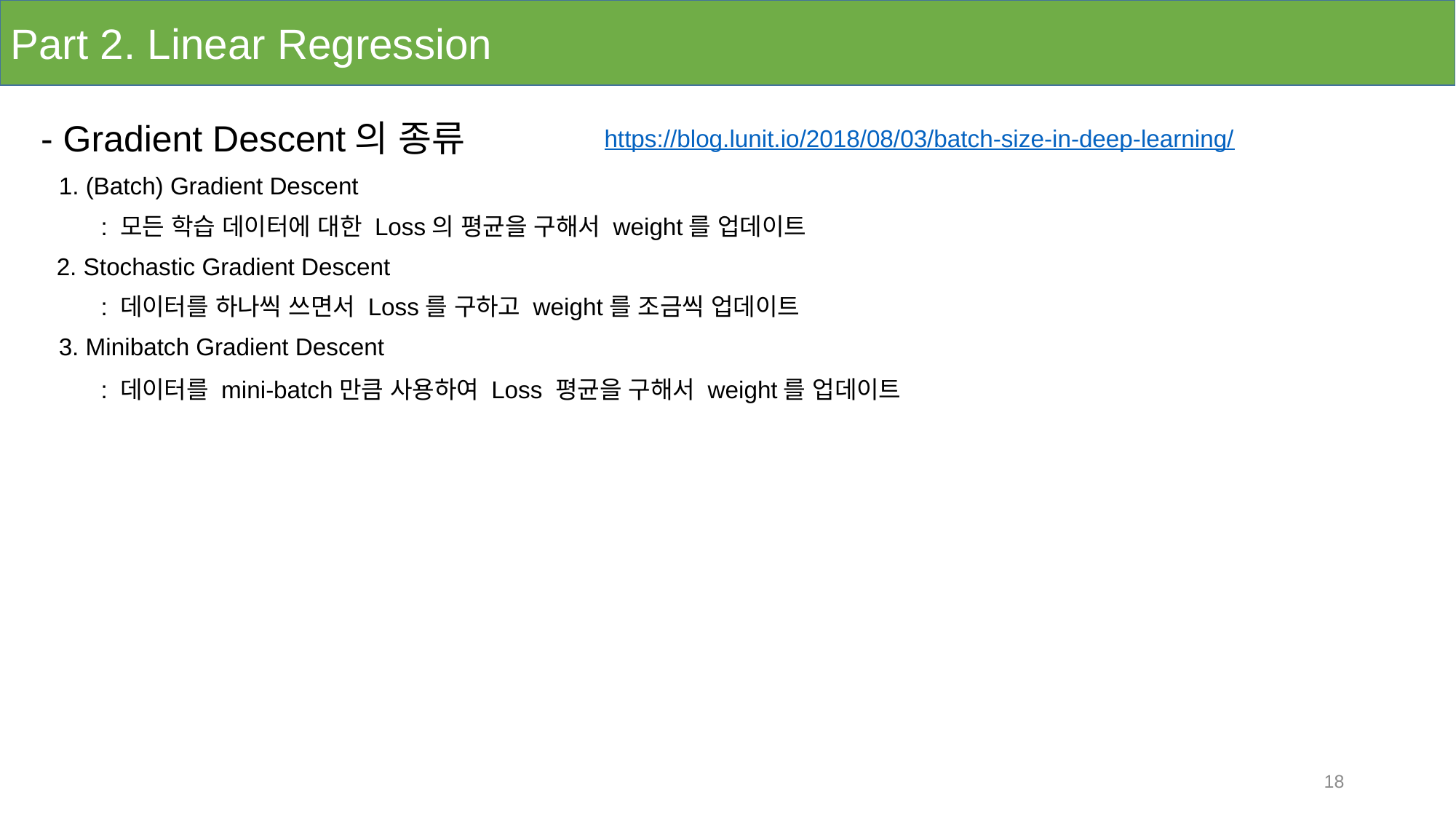

Part 2. Linear Regression
- Gradient Descent의 종류
https://blog.lunit.io/2018/08/03/batch-size-in-deep-learning/
1. (Batch) Gradient Descent
: 모든 학습 데이터에 대한 Loss의 평균을 구해서 weight를 업데이트
2. Stochastic Gradient Descent
: 데이터를 하나씩 쓰면서 Loss를 구하고 weight를 조금씩 업데이트
3. Minibatch Gradient Descent
: 데이터를 mini-batch만큼 사용하여 Loss 평균을 구해서 weight를 업데이트
18